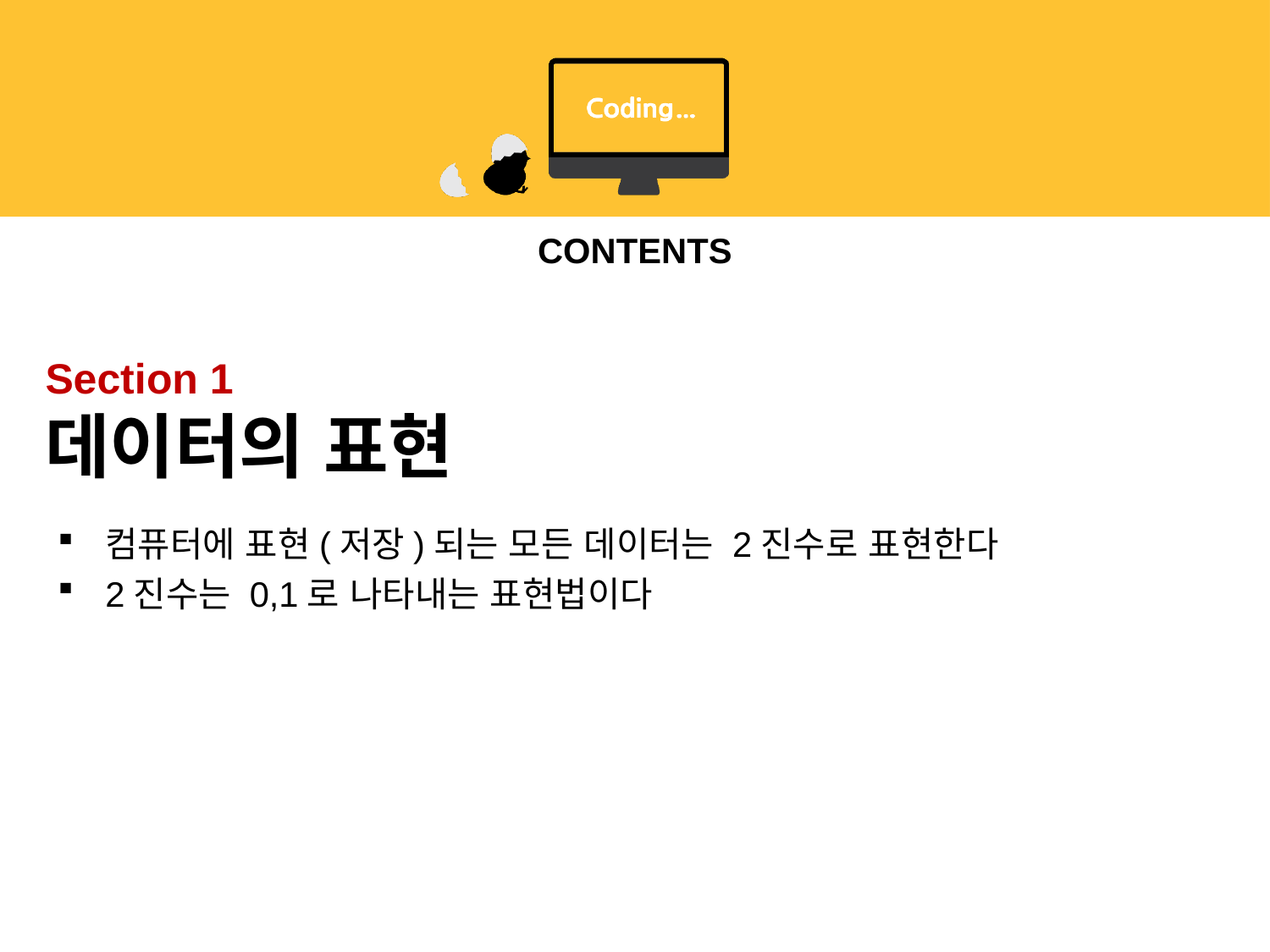

# Section 1 데이터의 표현
컴퓨터에 표현(저장)되는 모든 데이터는 2진수로 표현한다
2진수는 0,1로 나타내는 표현법이다